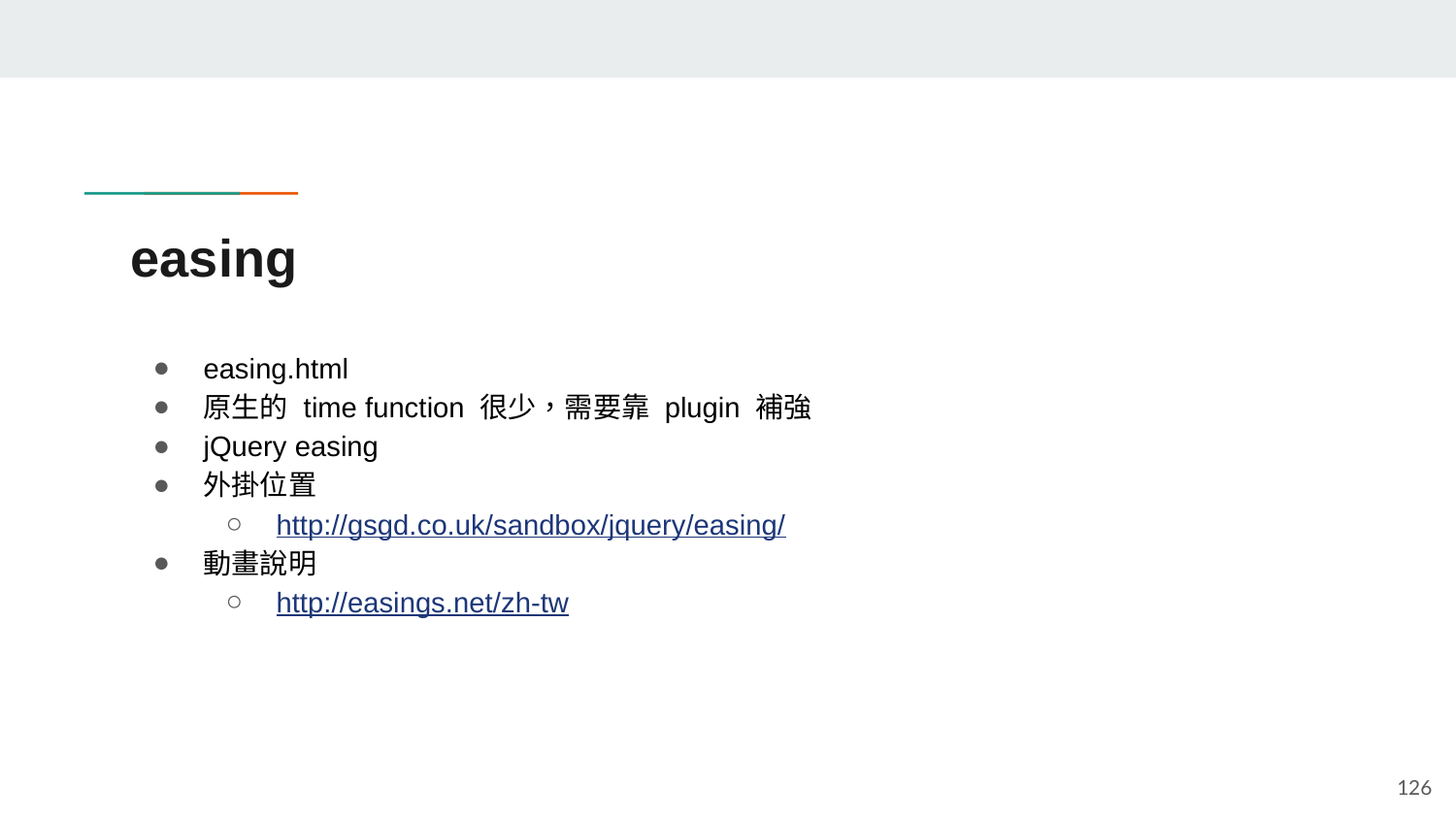

# easing
easing.html
原生的 time function 很少，需要靠 plugin 補強
jQuery easing
外掛位置
http://gsgd.co.uk/sandbox/jquery/easing/
動畫說明
http://easings.net/zh-tw

126